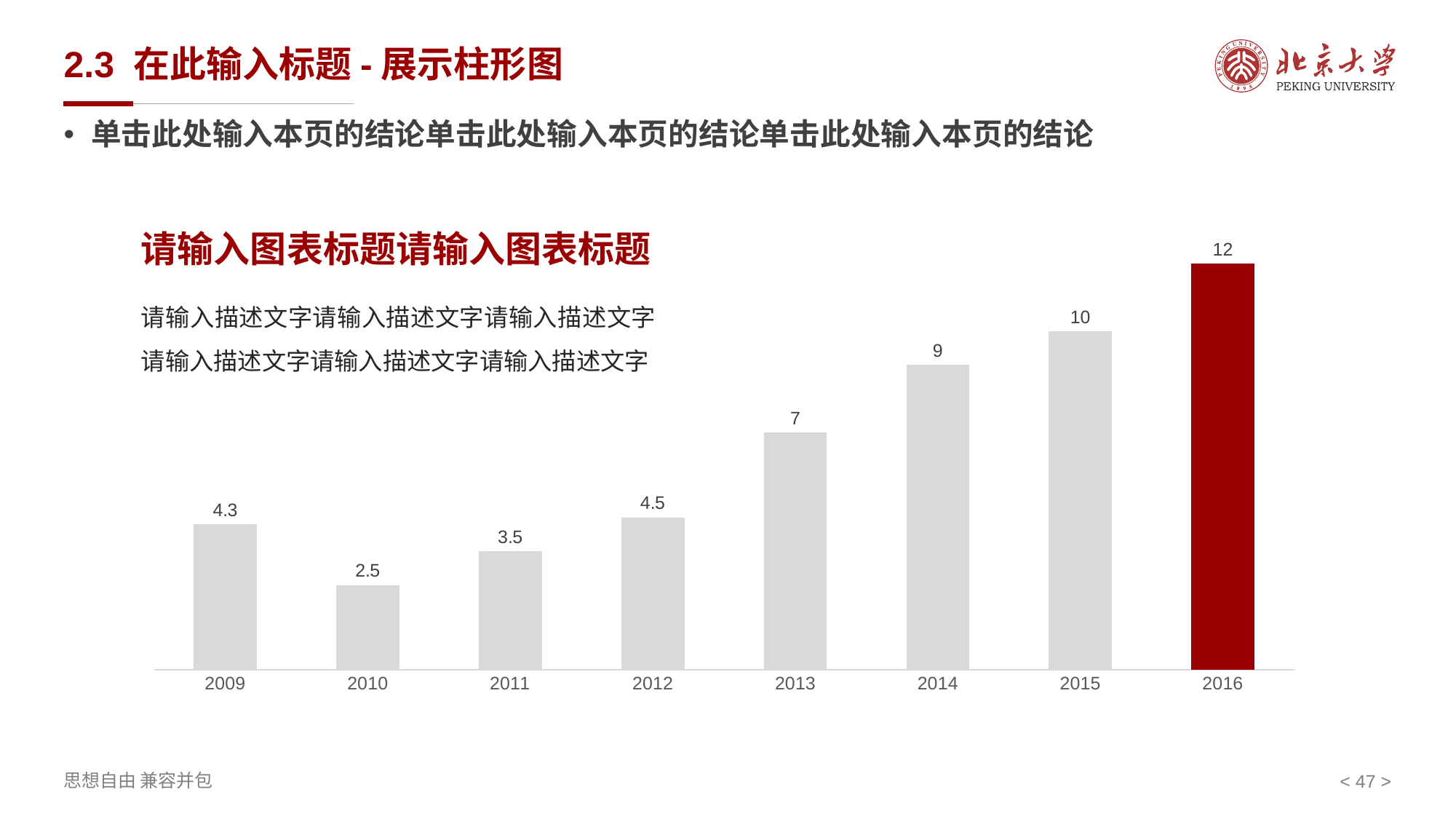

# 2.3 在此输入标题-展示柱形图
单击此处输入本页的结论单击此处输入本页的结论单击此处输入本页的结论

### Chart

| Category | 系列 1 |
|---|---|
| 2009 | 4.3 |
| 2010 | 2.5 |
| 2011 | 3.5 |
| 2012 | 4.5 |
| 2013 | 7.0 |
| 2014 | 9.0 |
| 2015 | 10.0 |
| 2016 | 12.0 |
请输入图表标题请输入图表标题
请输入描述文字请输入描述文字请输入描述文字请输入描述文字请输入描述文字请输入描述文字
< 47 >